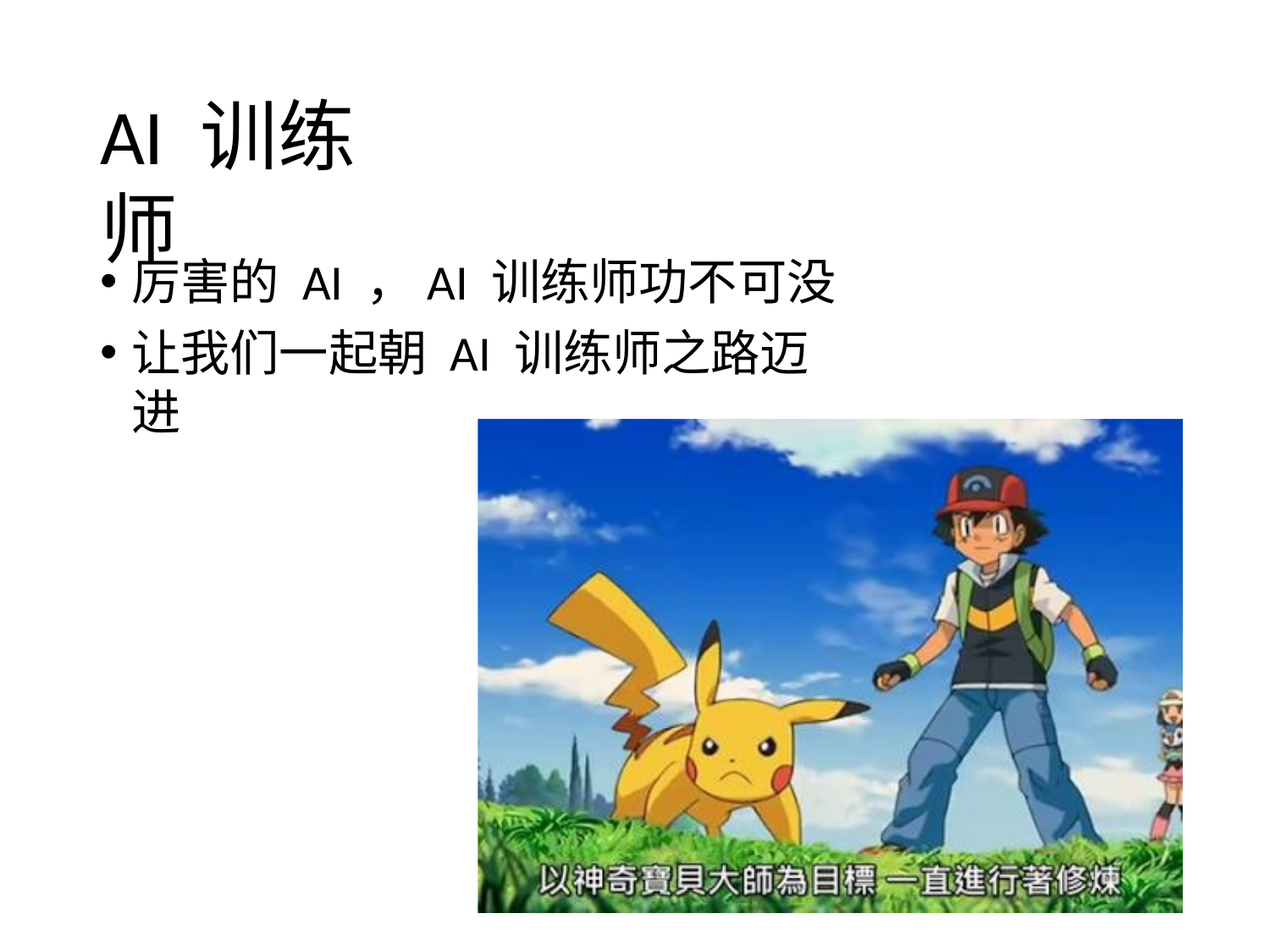

# AI 训练师
厉害的 AI ，AI 训练师功不可没
让我们一起朝 AI 训练师之路迈进